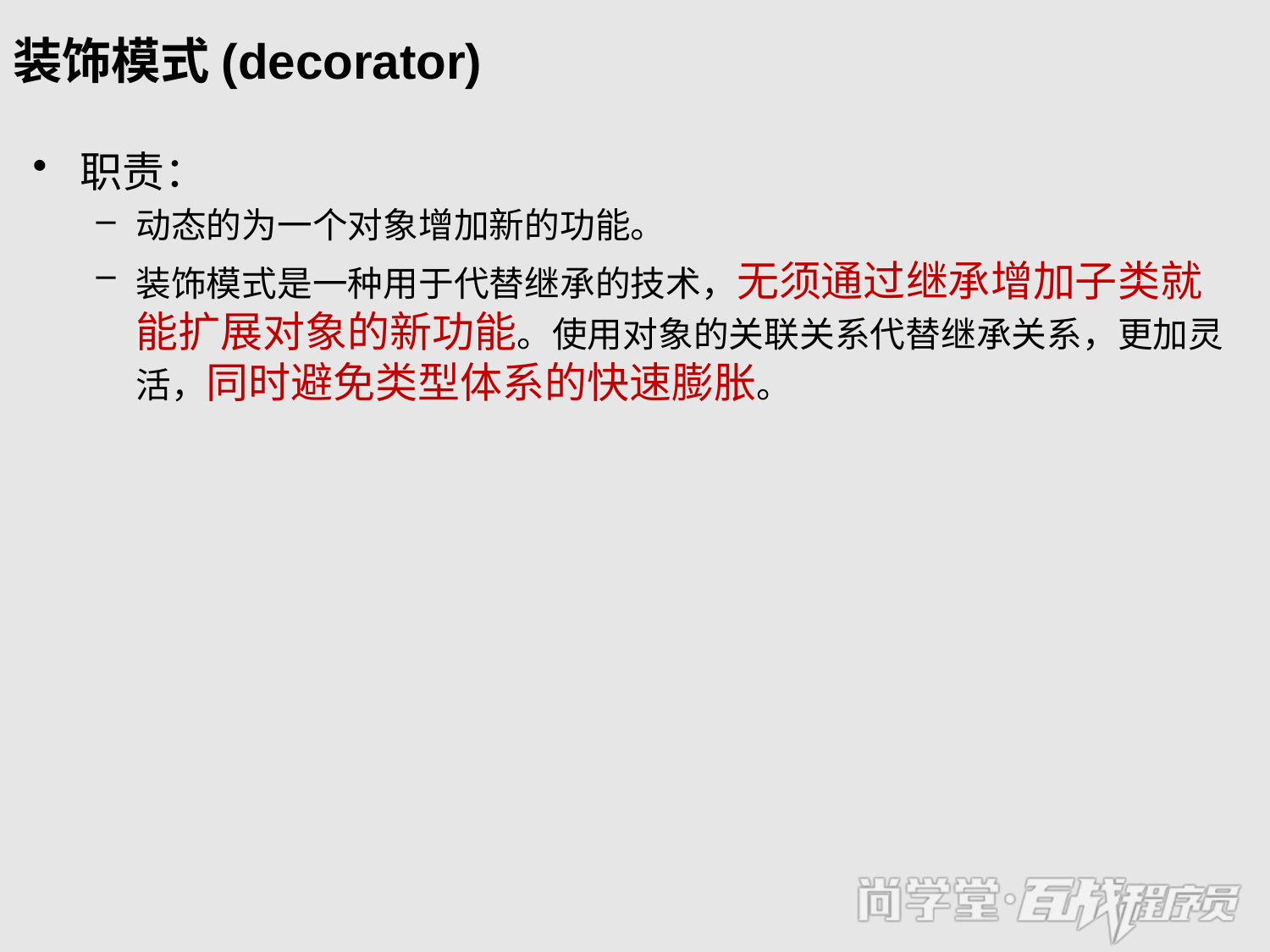

# 装饰模式(decorator)
职责：
动态的为一个对象增加新的功能。
装饰模式是一种用于代替继承的技术，无须通过继承增加子类就能扩展对象的新功能。使用对象的关联关系代替继承关系，更加灵活，同时避免类型体系的快速膨胀。